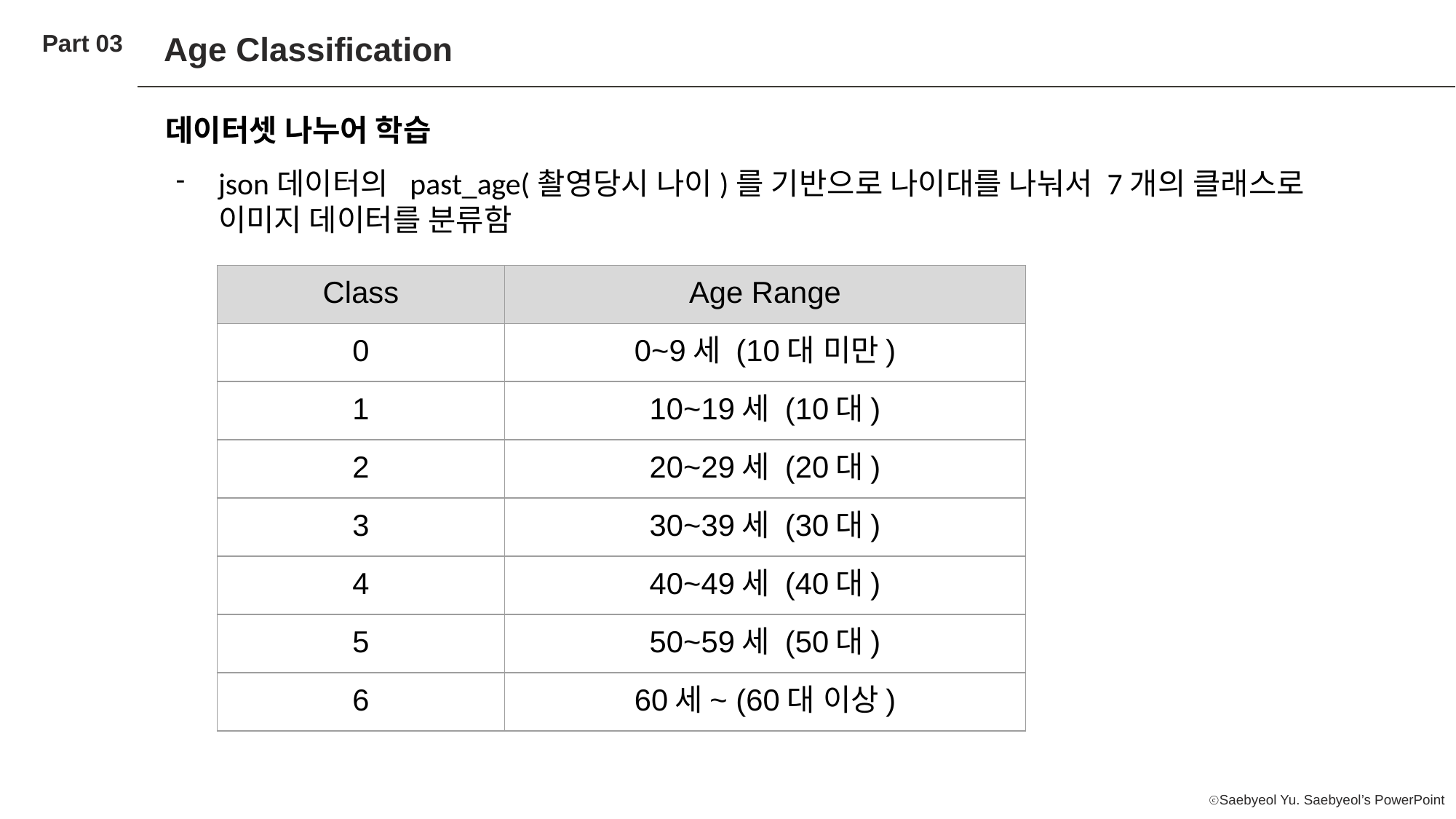

Part 03
Age Classification
데이터셋 나누어 학습
json데이터의  past_age(촬영당시 나이)를 기반으로 나이대를 나눠서 7개의 클래스로 이미지 데이터를 분류함

| Class | Age Range |
| --- | --- |
| 0 | 0~9세 (10대 미만) |
| 1 | 10~19세 (10대) |
| 2 | 20~29세 (20대) |
| 3 | 30~39세 (30대) |
| 4 | 40~49세 (40대) |
| 5 | 50~59세 (50대) |
| 6 | 60세~ (60대 이상) |